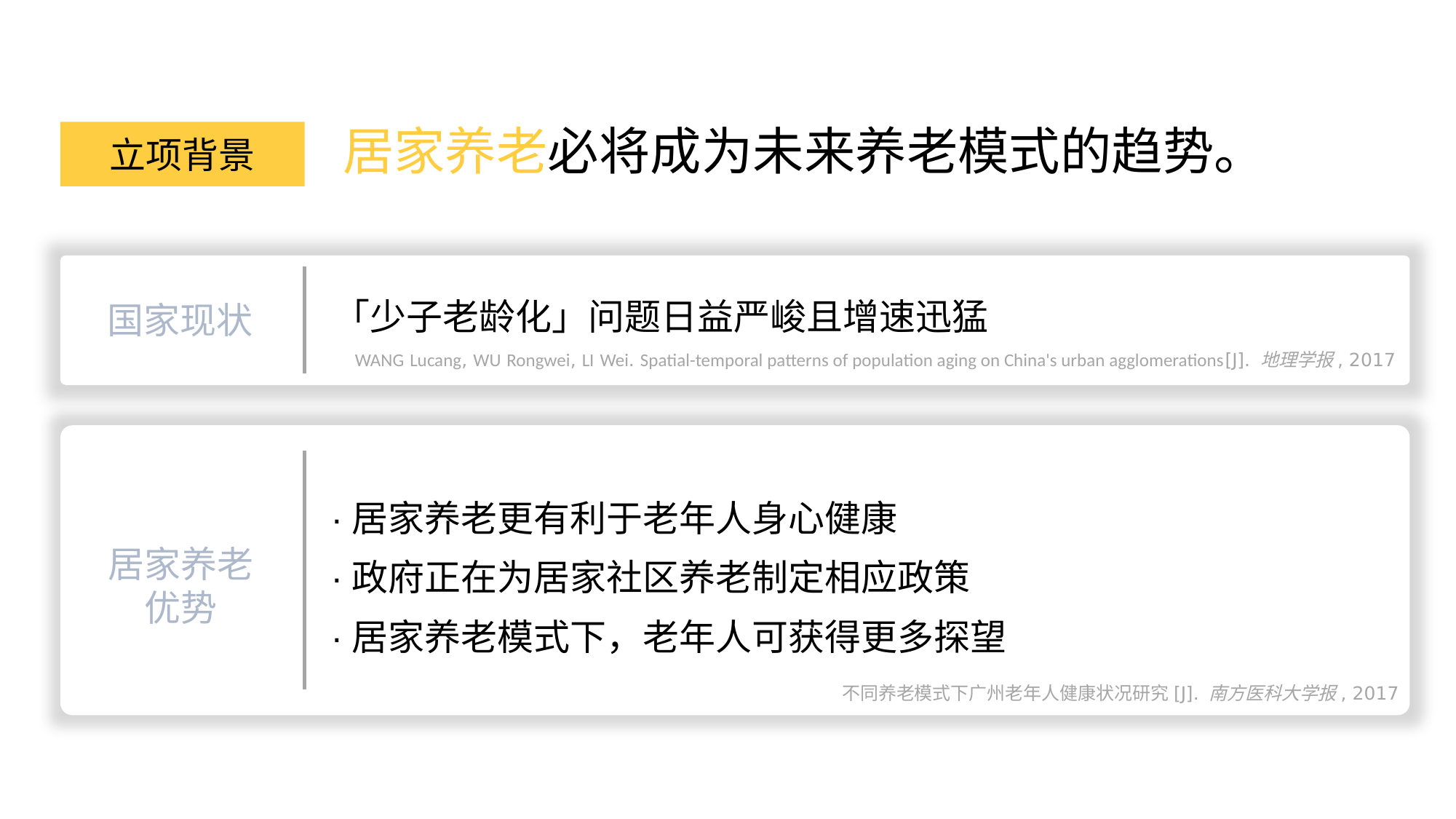

居家养老必将成为未来养老模式的趋势。
立项背景

国家现状

 「少子老龄化」问题日益严峻且增速迅猛
 ·人口老龄化加剧，社会养老压力大
社会
WANG Lucang, WU Rongwei, LI Wei. Spatial-temporal patterns of population aging on China's urban agglomerations[J]. 地理学报, 2017

 ·护工人手不足，素质参差不齐

居家养老优势

 ·居家养老更有利于老年人身心健康
 ·家庭护理人员成本高

 ·政府正在为居家社区养老制定相应政策

广州市养老现状及养老模式研究[J]. 2017
 ·居家养老模式下，老年人可获得更多探望

不同养老模式下广州老年人健康状况研究[J]. 南方医科大学报, 2017